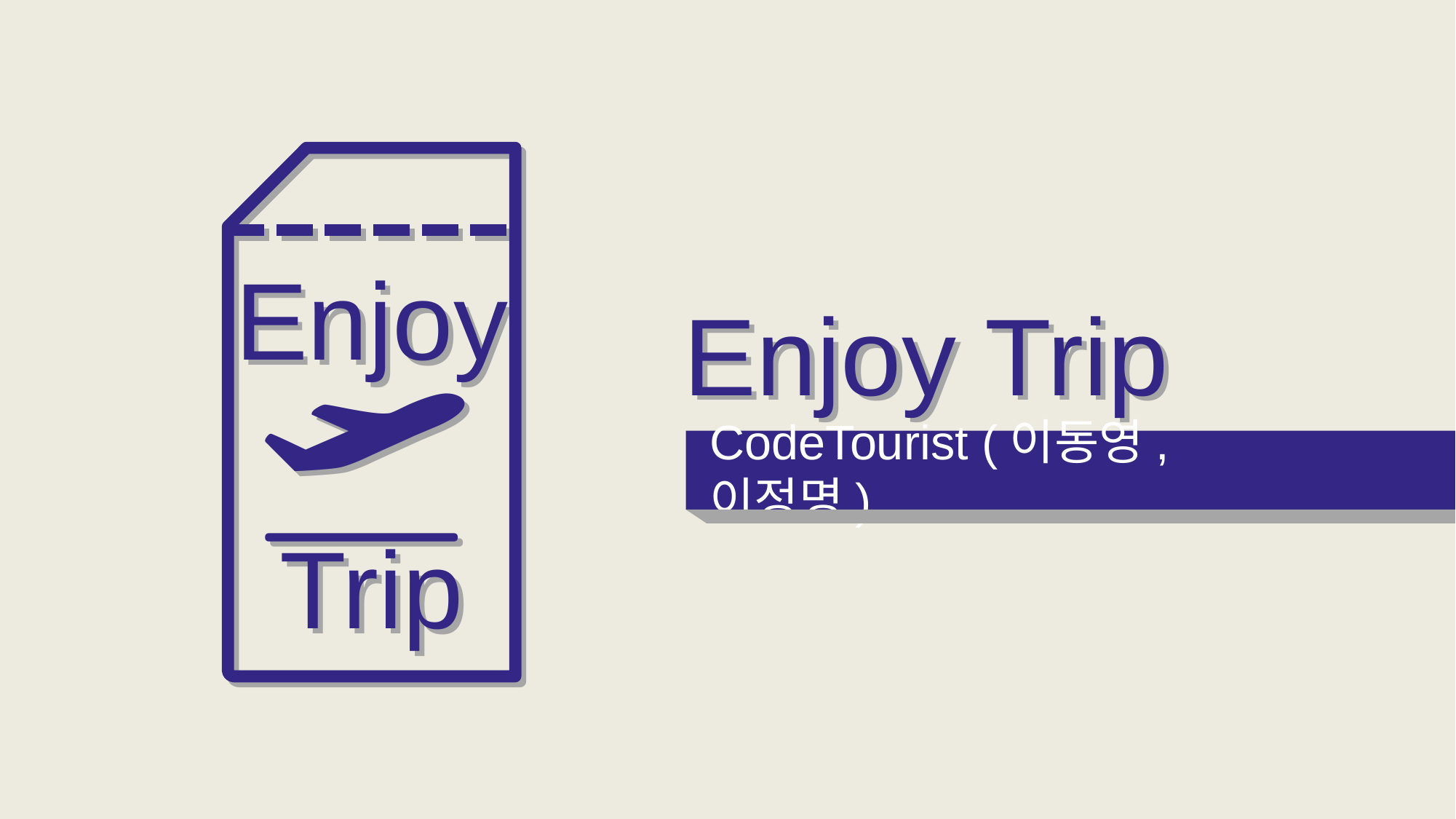

A. 표지 (프로젝트명, 팀원)
Enjoy Trip
Enjoy
Enjoy Trip

Enjoy

🛫
🛫

CodeTourist (이동영, 이정명)

Trip
Trip